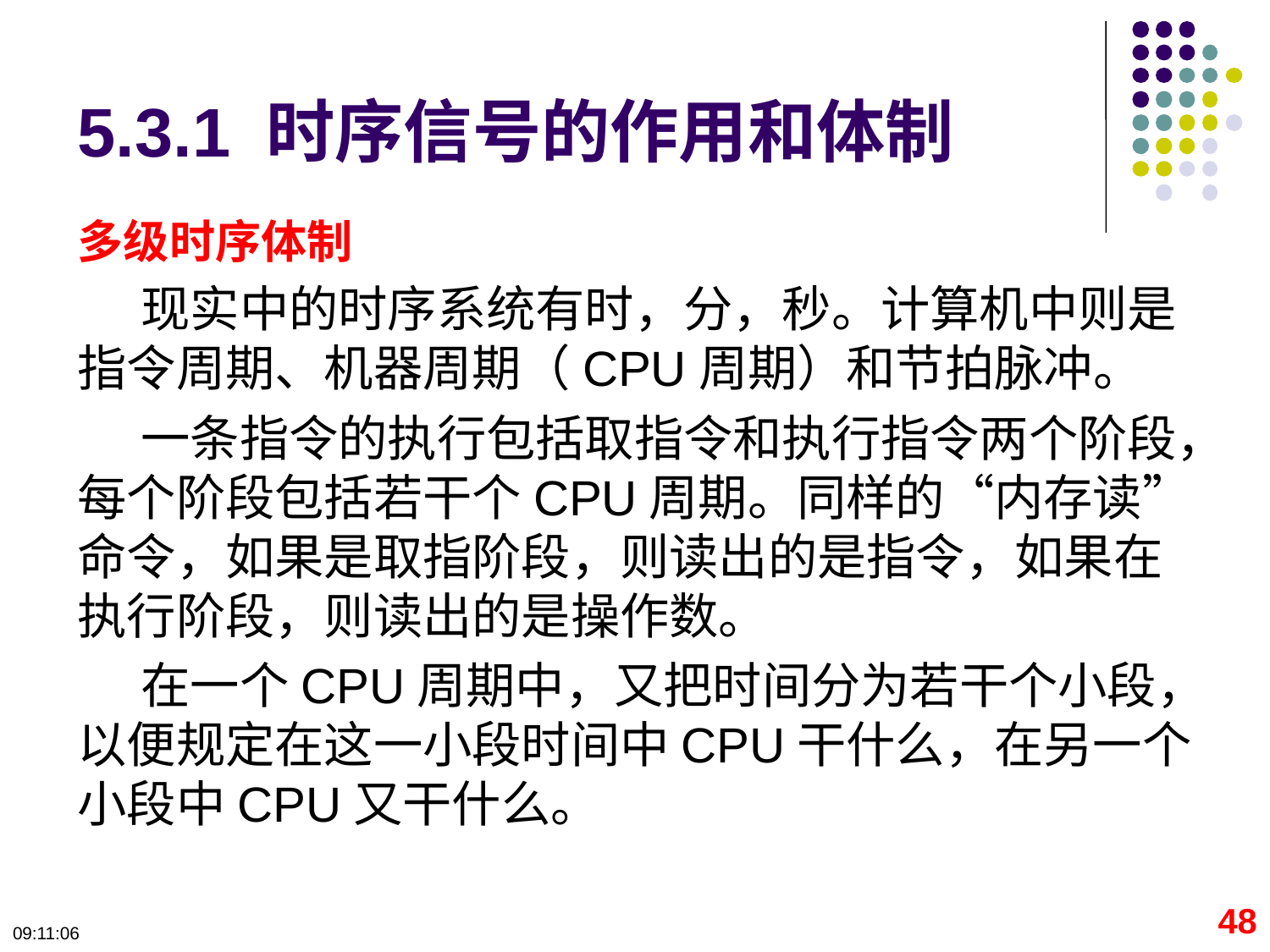

# 5.3.1 时序信号的作用和体制
多级时序体制
现实中的时序系统有时，分，秒。计算机中则是指令周期、机器周期（CPU周期）和节拍脉冲。
一条指令的执行包括取指令和执行指令两个阶段，每个阶段包括若干个CPU周期。同样的“内存读”命令，如果是取指阶段，则读出的是指令，如果在执行阶段，则读出的是操作数。
在一个CPU周期中，又把时间分为若干个小段，以便规定在这一小段时间中CPU干什么，在另一个小段中CPU又干什么。
48
09:11:06